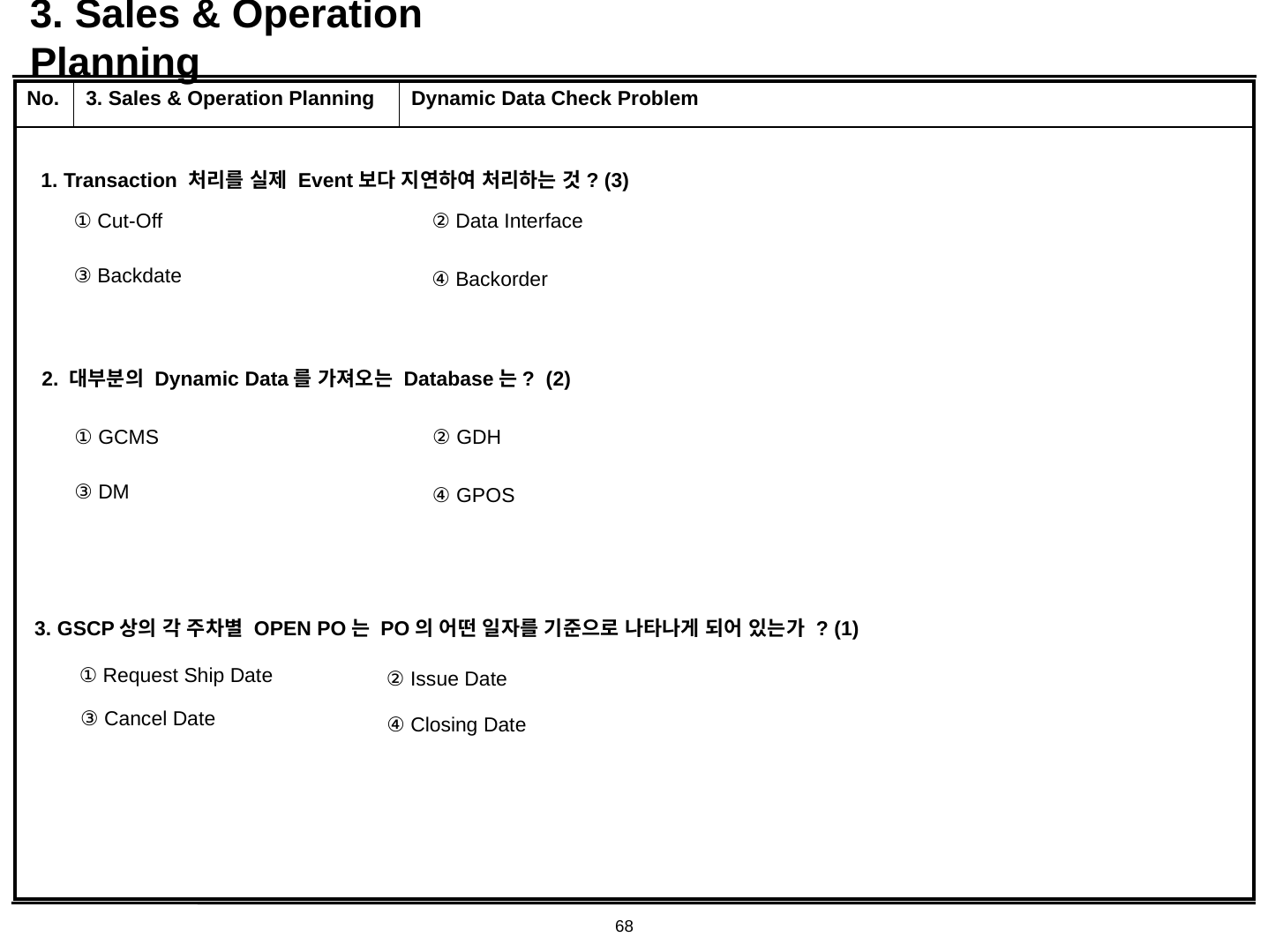

# 3. Sales & Operation Planning
| No. | 3. Sales & Operation Planning | Dynamic Data Check Problem |
| --- | --- | --- |
|  |  |  |
1. Transaction 처리를 실제 Event보다 지연하여 처리하는 것? (3)
① Cut-Off
② Data Interface
③ Backdate
④ Backorder
2. 대부분의 Dynamic Data를 가져오는 Database는?  (2)
① GCMS
② GDH
③ DM
④ GPOS
3. GSCP상의 각 주차별 OPEN PO는 PO의 어떤 일자를 기준으로 나타나게 되어 있는가 ? (1)
① Request Ship Date
② Issue Date
③ Cancel Date
④ Closing Date
68